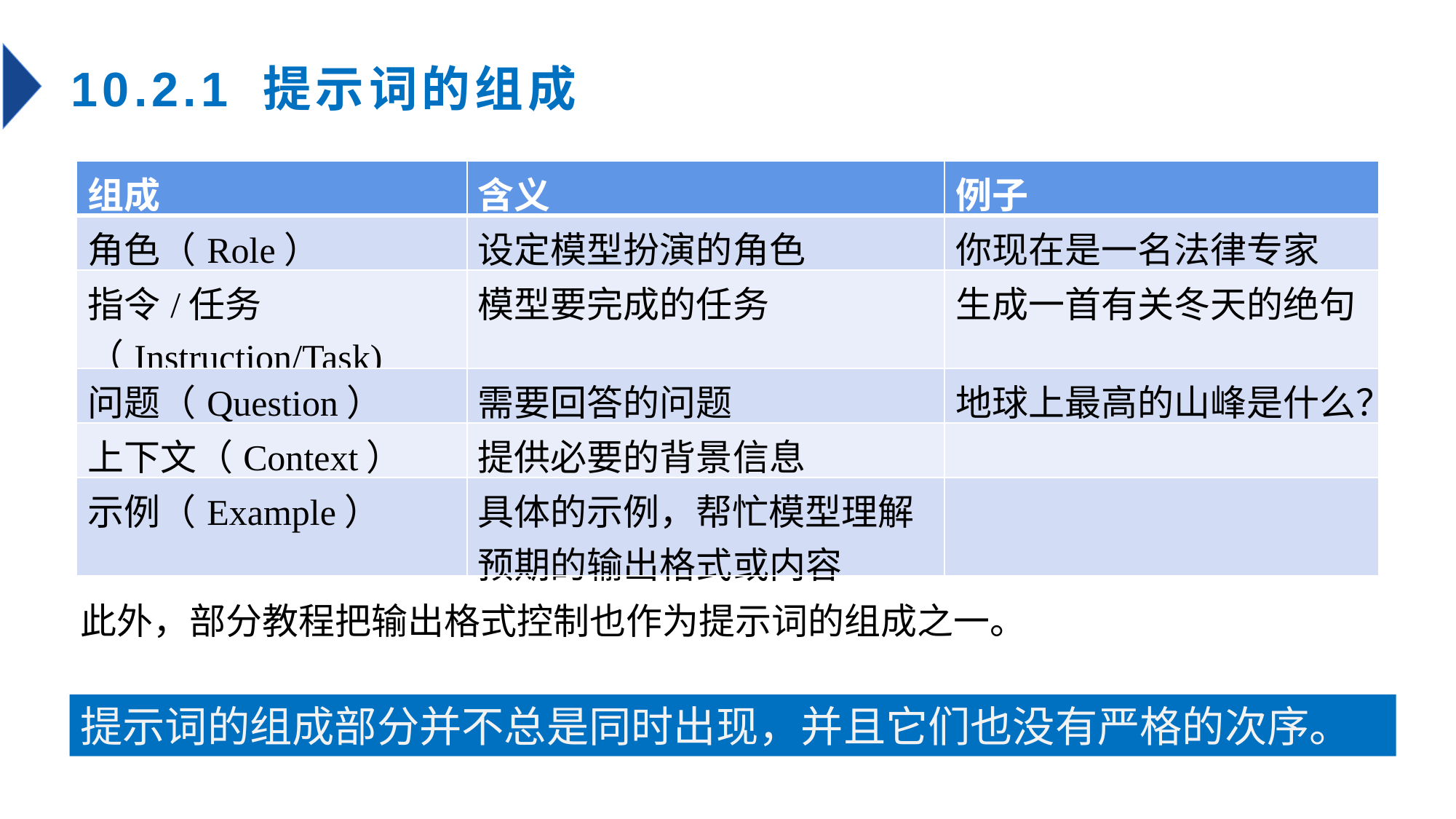

10.2.1 提示词的组成

| 组成 | 含义 | 例子 |
| --- | --- | --- |
| 角色（Role） | 设定模型扮演的角色 | 你现在是一名法律专家 |
| 指令/任务（Instruction/Task) | 模型要完成的任务 | 生成一首有关冬天的绝句 |
| 问题（Question） | 需要回答的问题 | 地球上最高的山峰是什么？ |
| 上下文（Context） | 提供必要的背景信息 |  |
| 示例（Example） | 具体的示例，帮忙模型理解预期的输出格式或内容 |  |
此外，部分教程把输出格式控制也作为提示词的组成之一。
提示词的组成部分并不总是同时出现，并且它们也没有严格的次序。